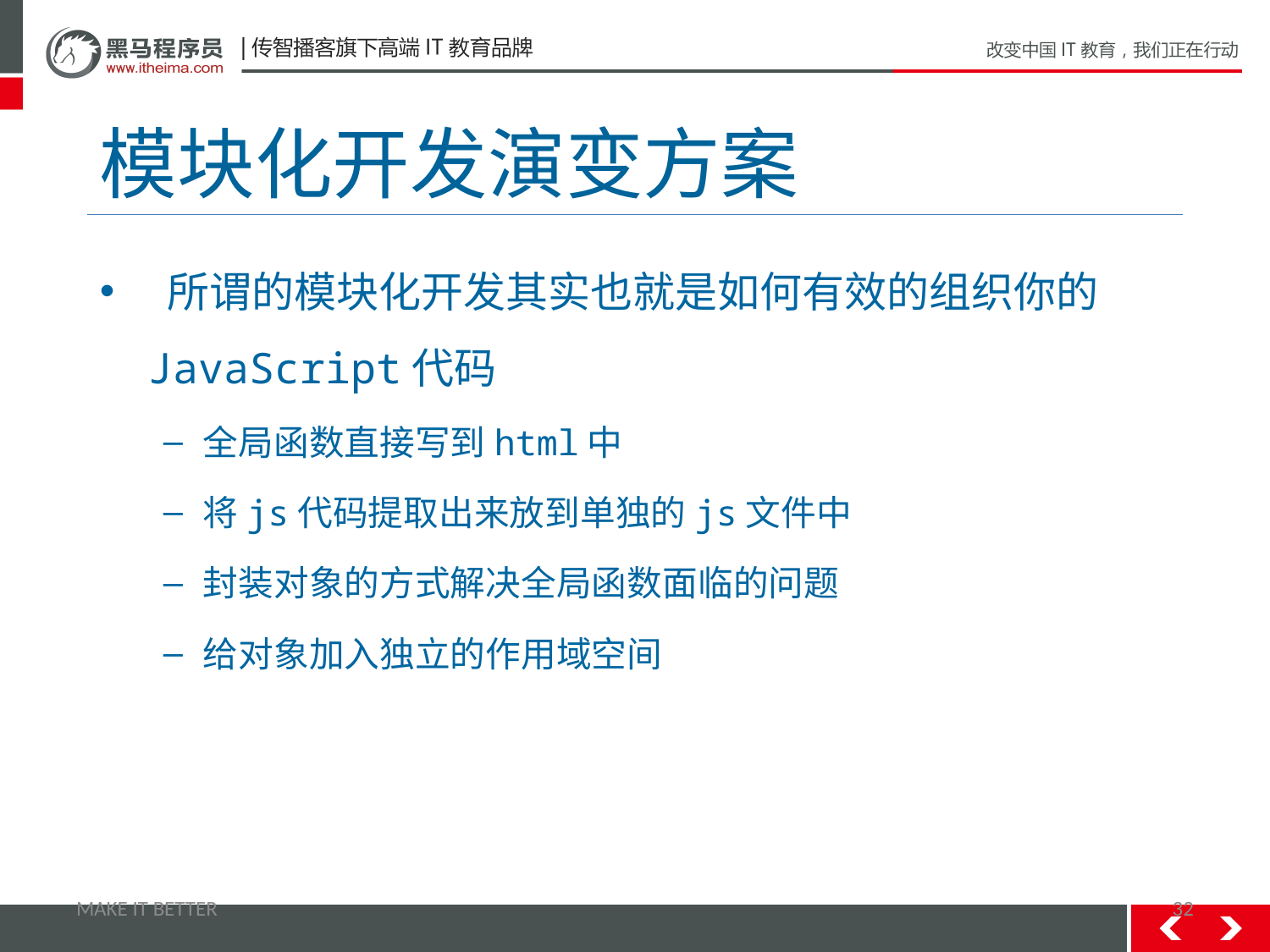

# 模块化开发演变方案
 所谓的模块化开发其实也就是如何有效的组织你的JavaScript代码
全局函数直接写到html中
将js代码提取出来放到单独的js文件中
封装对象的方式解决全局函数面临的问题
给对象加入独立的作用域空间
MAKE IT BETTER
32